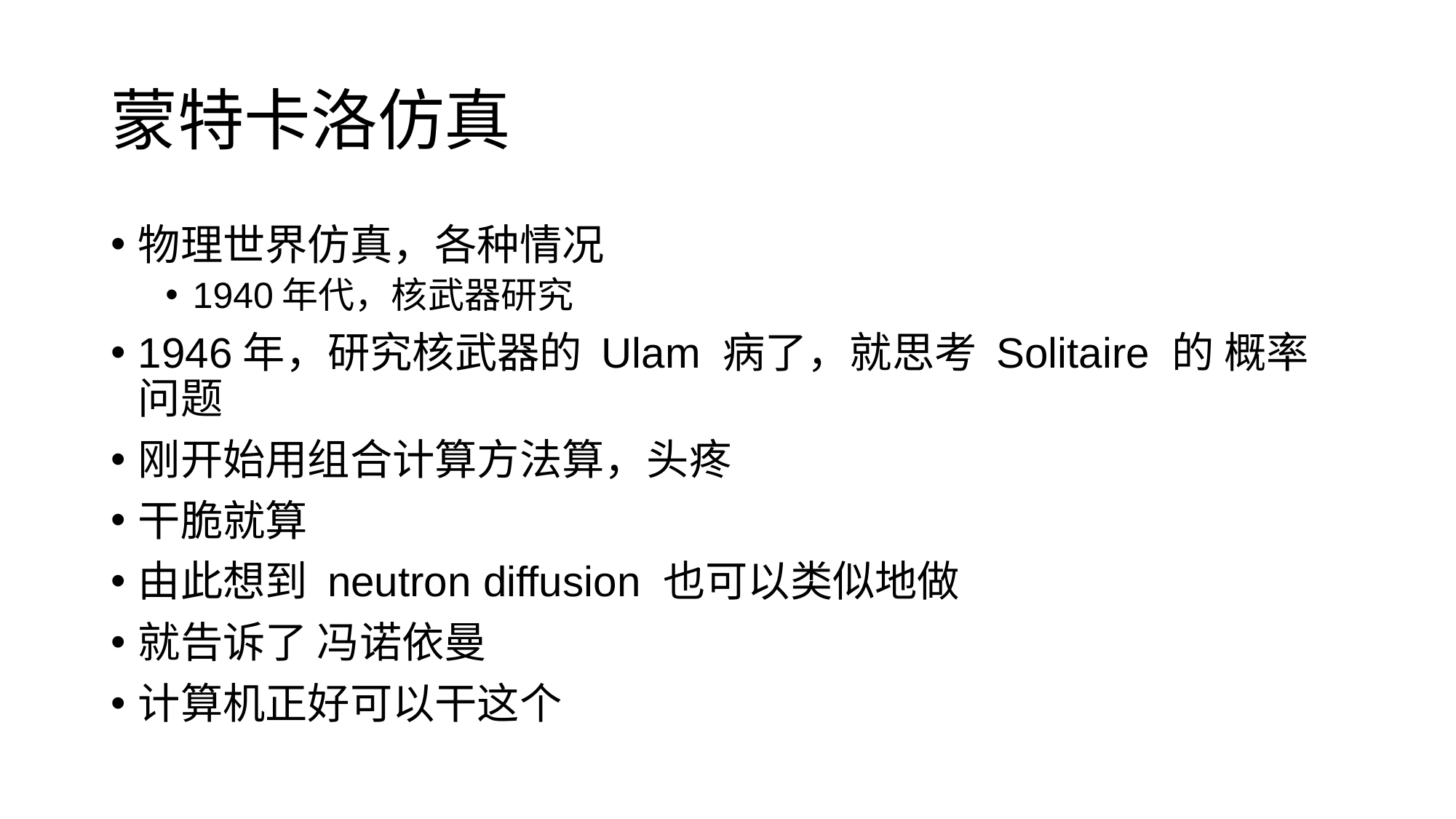

# 蒙特卡洛仿真
物理世界仿真，各种情况
1940年代，核武器研究
1946年，研究核武器的 Ulam 病了，就思考 Solitaire 的 概率问题
刚开始用组合计算方法算，头疼
干脆就算
由此想到 neutron diffusion 也可以类似地做
就告诉了 冯诺依曼
计算机正好可以干这个